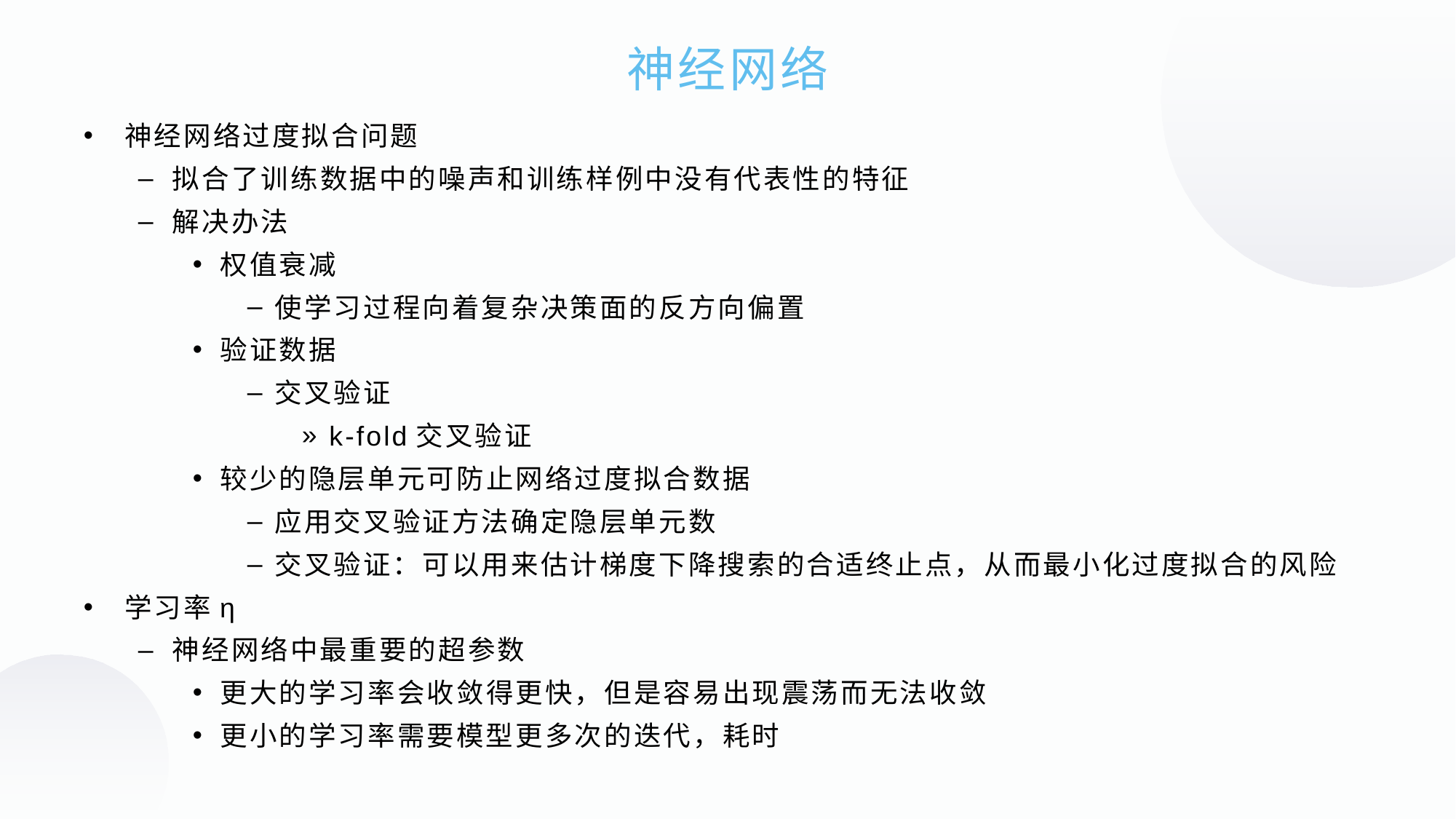

神经网络
神经网络过度拟合问题
拟合了训练数据中的噪声和训练样例中没有代表性的特征
解决办法
权值衰减
使学习过程向着复杂决策面的反方向偏置
验证数据
交叉验证
k-fold交叉验证
较少的隐层单元可防止网络过度拟合数据
应用交叉验证方法确定隐层单元数
交叉验证：可以用来估计梯度下降搜索的合适终止点，从而最小化过度拟合的风险
学习率η
神经网络中最重要的超参数
更大的学习率会收敛得更快，但是容易出现震荡而无法收敛
更小的学习率需要模型更多次的迭代，耗时